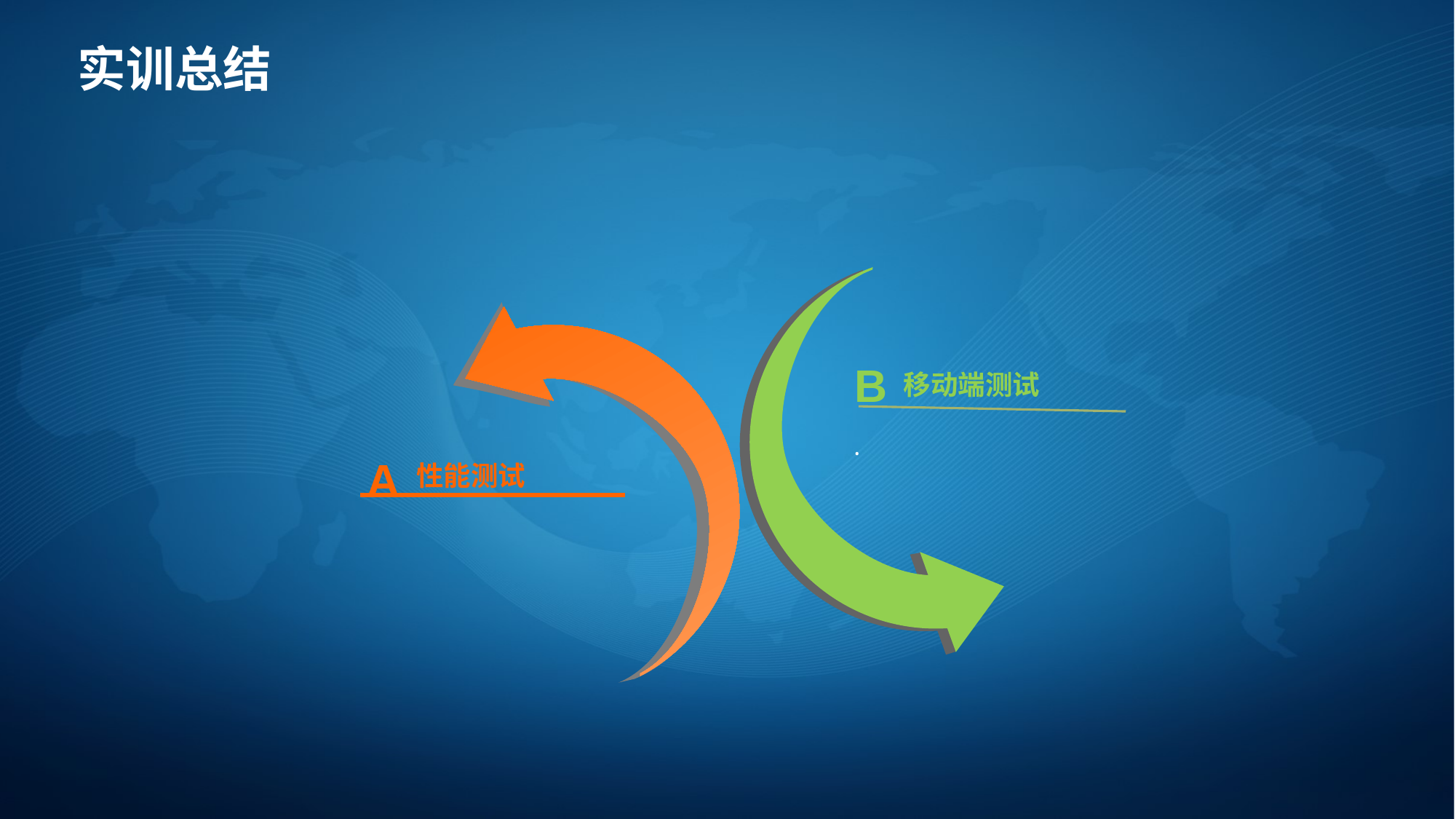

# 实训总结
性能测试
移动端测试
B

.
A